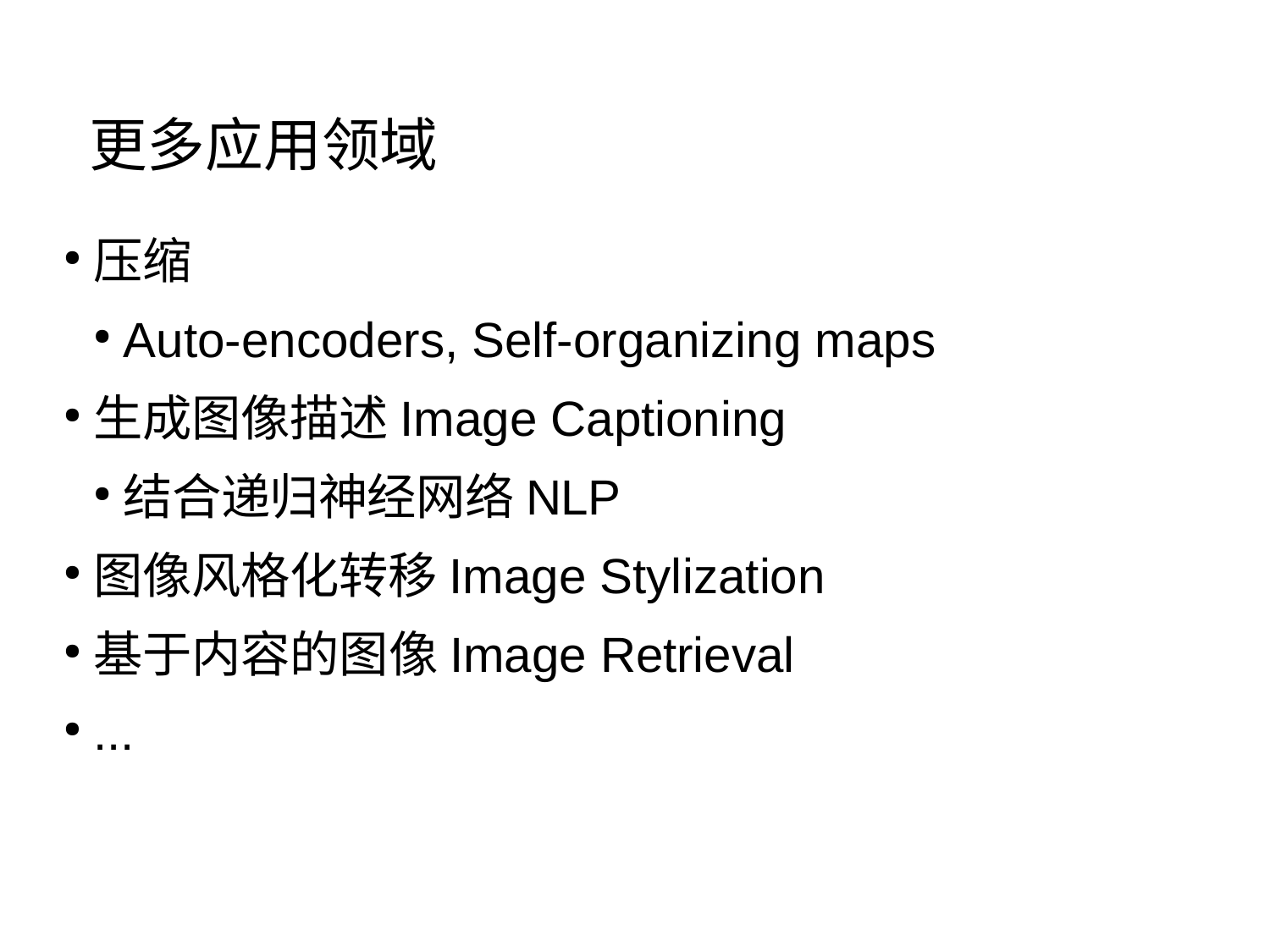

# 更多应用领域
压缩
Auto-encoders, Self-organizing maps
生成图像描述Image Captioning
结合递归神经网络NLP
图像风格化转移Image Stylization
基于内容的图像Image Retrieval
...